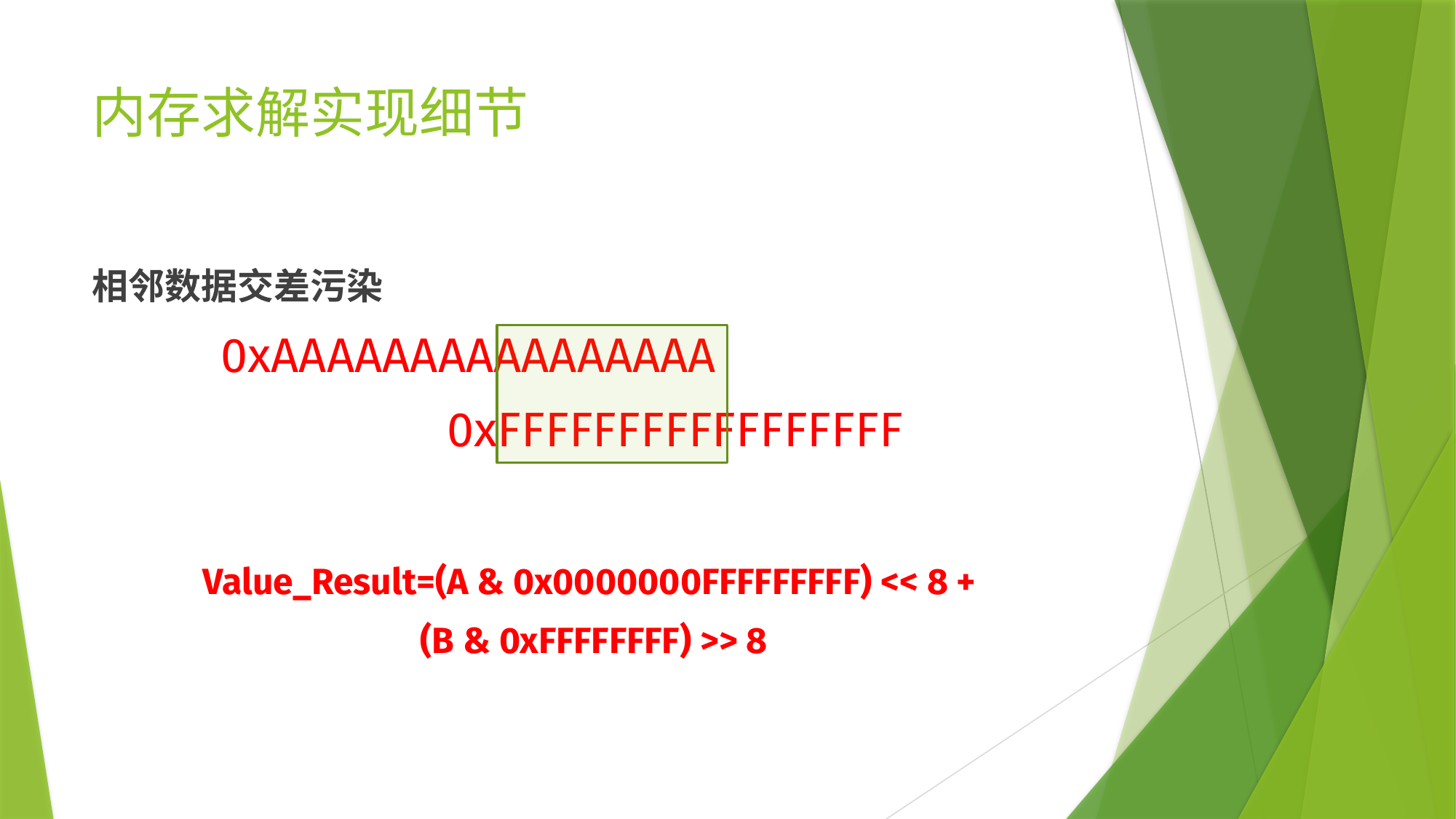

# 内存求解实现细节
相邻数据交差污染

Value_Result=(A & 0x0000000FFFFFFFFF) << 8 +
(B & 0xFFFFFFFF) >> 8
0xAAAAAAAAAAAAAAAA

0xFFFFFFFFFFFFFFFFF